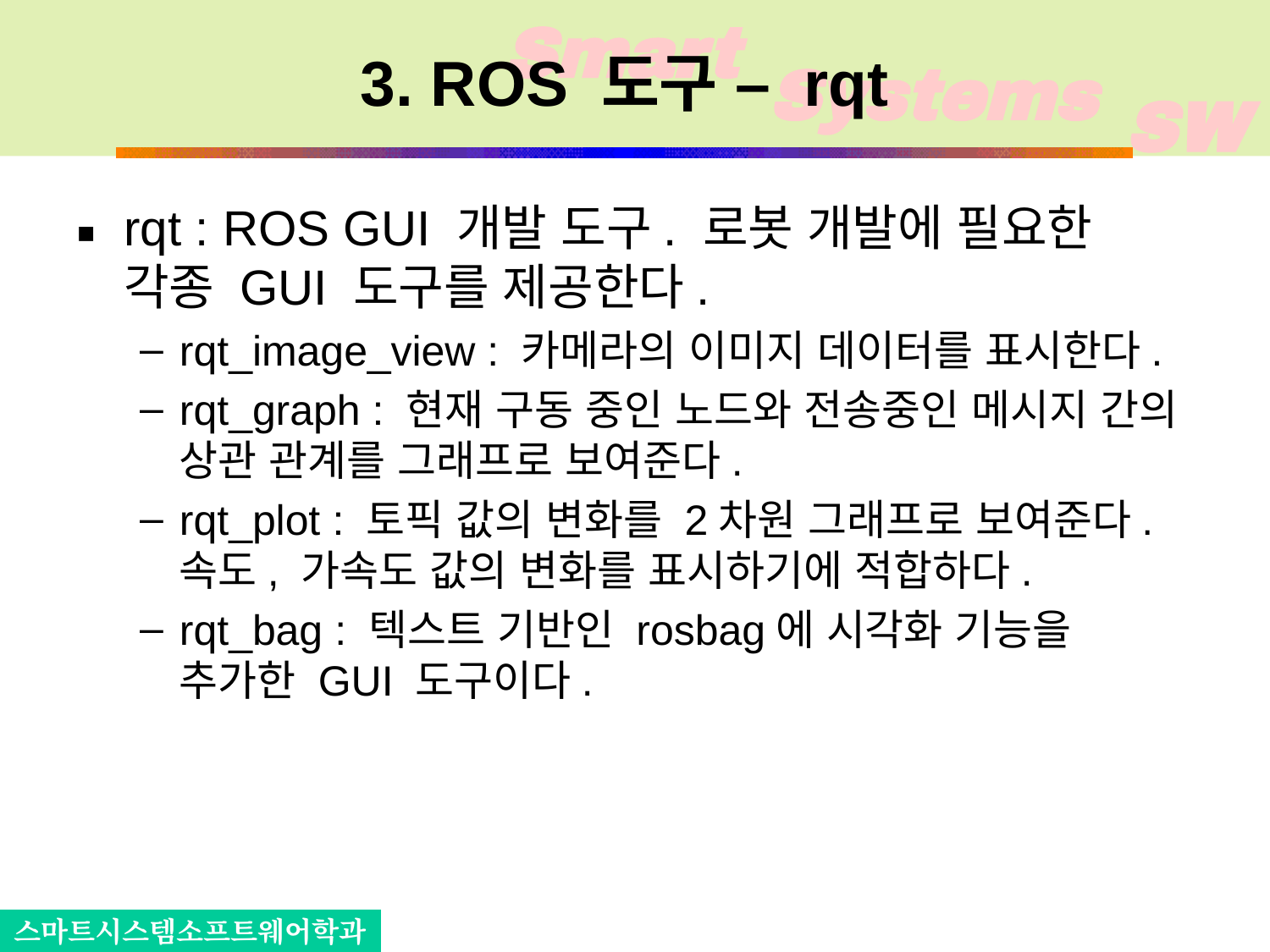

# 3. ROS 도구 – rqt
rqt : ROS GUI 개발 도구. 로봇 개발에 필요한 각종 GUI 도구를 제공한다.
rqt_image_view : 카메라의 이미지 데이터를 표시한다.
rqt_graph : 현재 구동 중인 노드와 전송중인 메시지 간의 상관 관계를 그래프로 보여준다.
rqt_plot : 토픽 값의 변화를 2차원 그래프로 보여준다. 속도, 가속도 값의 변화를 표시하기에 적합하다.
rqt_bag : 텍스트 기반인 rosbag에 시각화 기능을 추가한 GUI 도구이다.